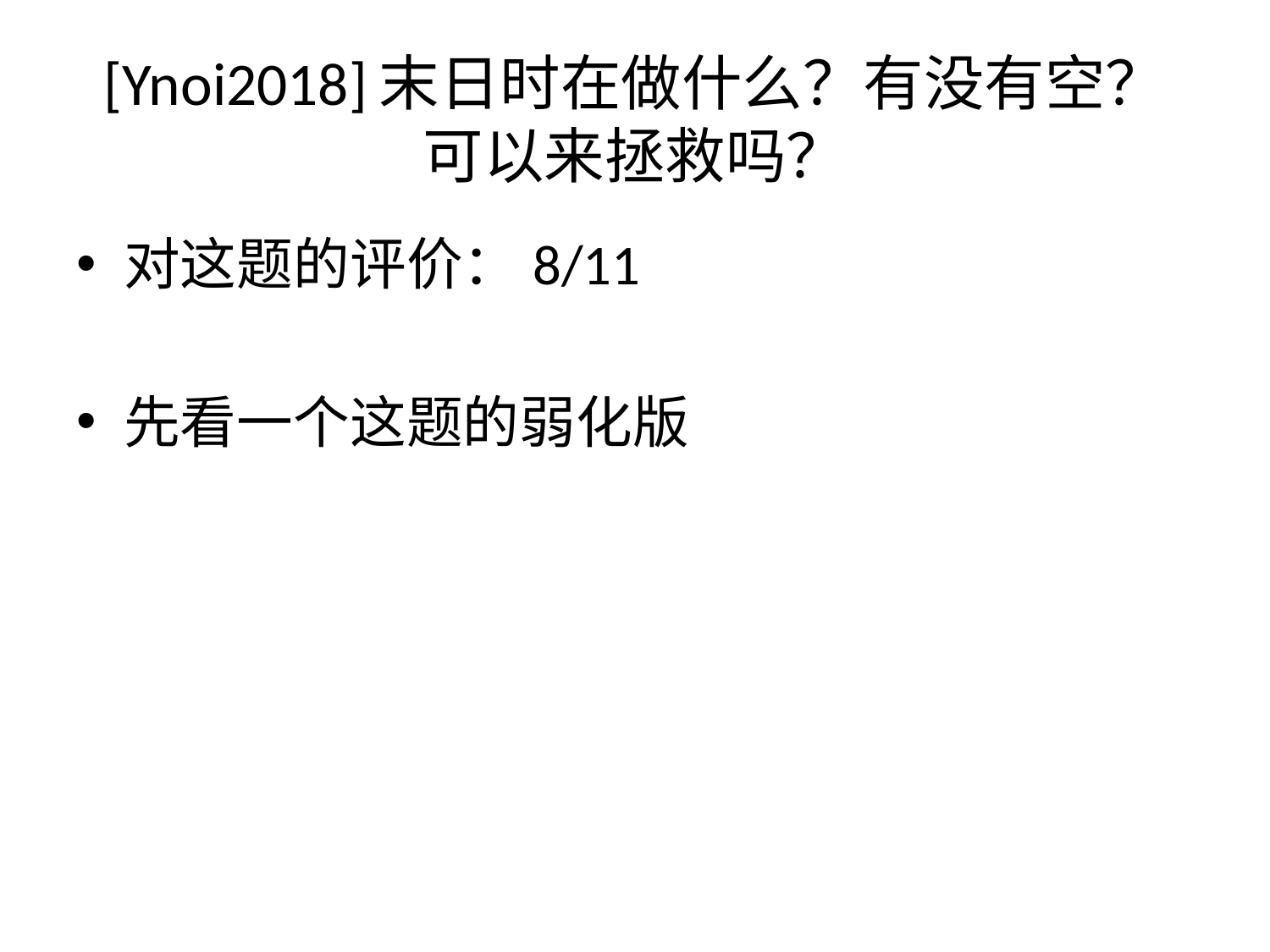

# [Ynoi2018]末日时在做什么？有没有空？可以来拯救吗？
对这题的评价：8/11

先看一个这题的弱化版